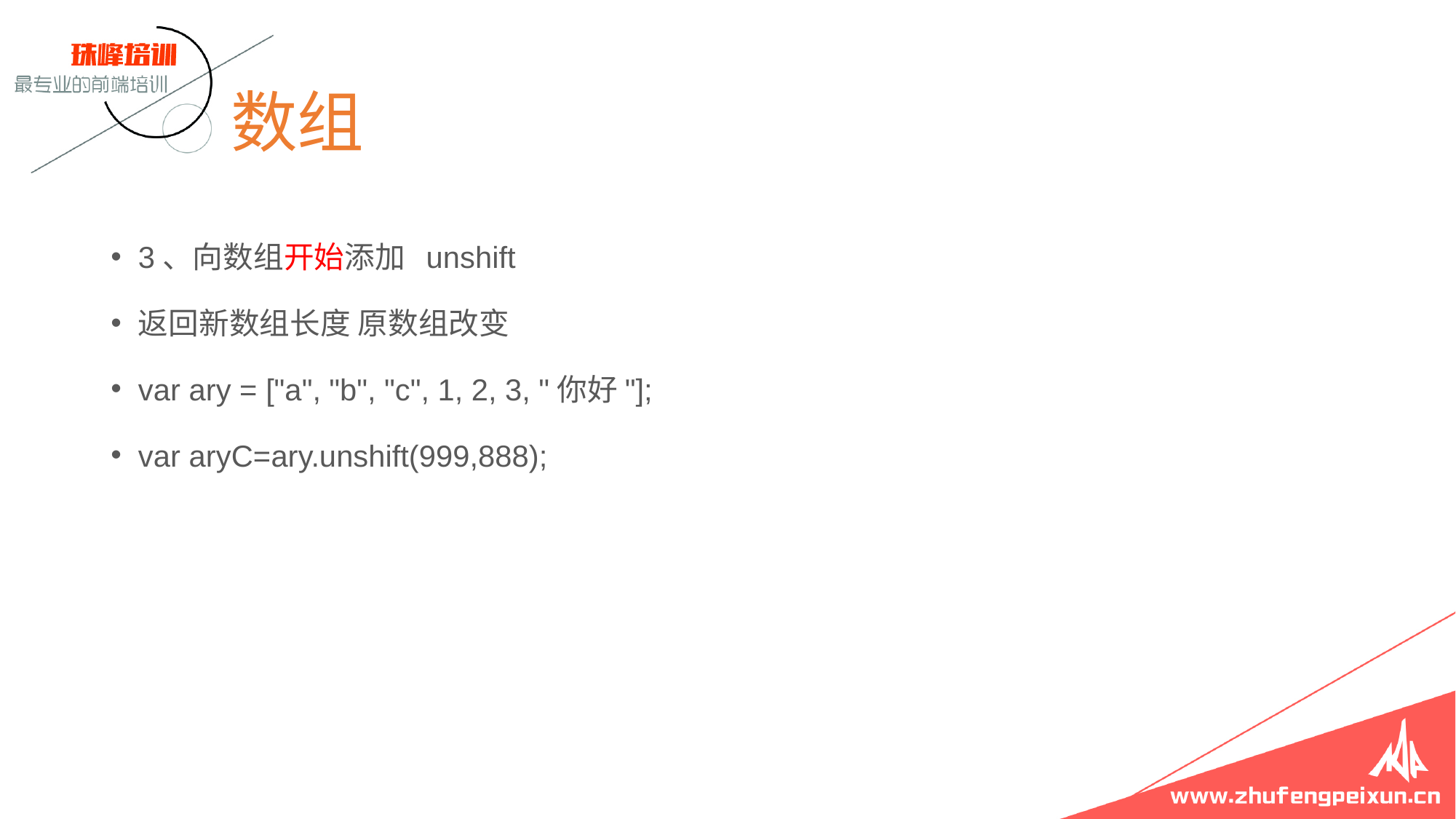

# 数组
3、向数组开始添加  unshift
返回新数组长度 原数组改变
var ary = ["a", "b", "c", 1, 2, 3, "你好"];
var aryC=ary.unshift(999,888);